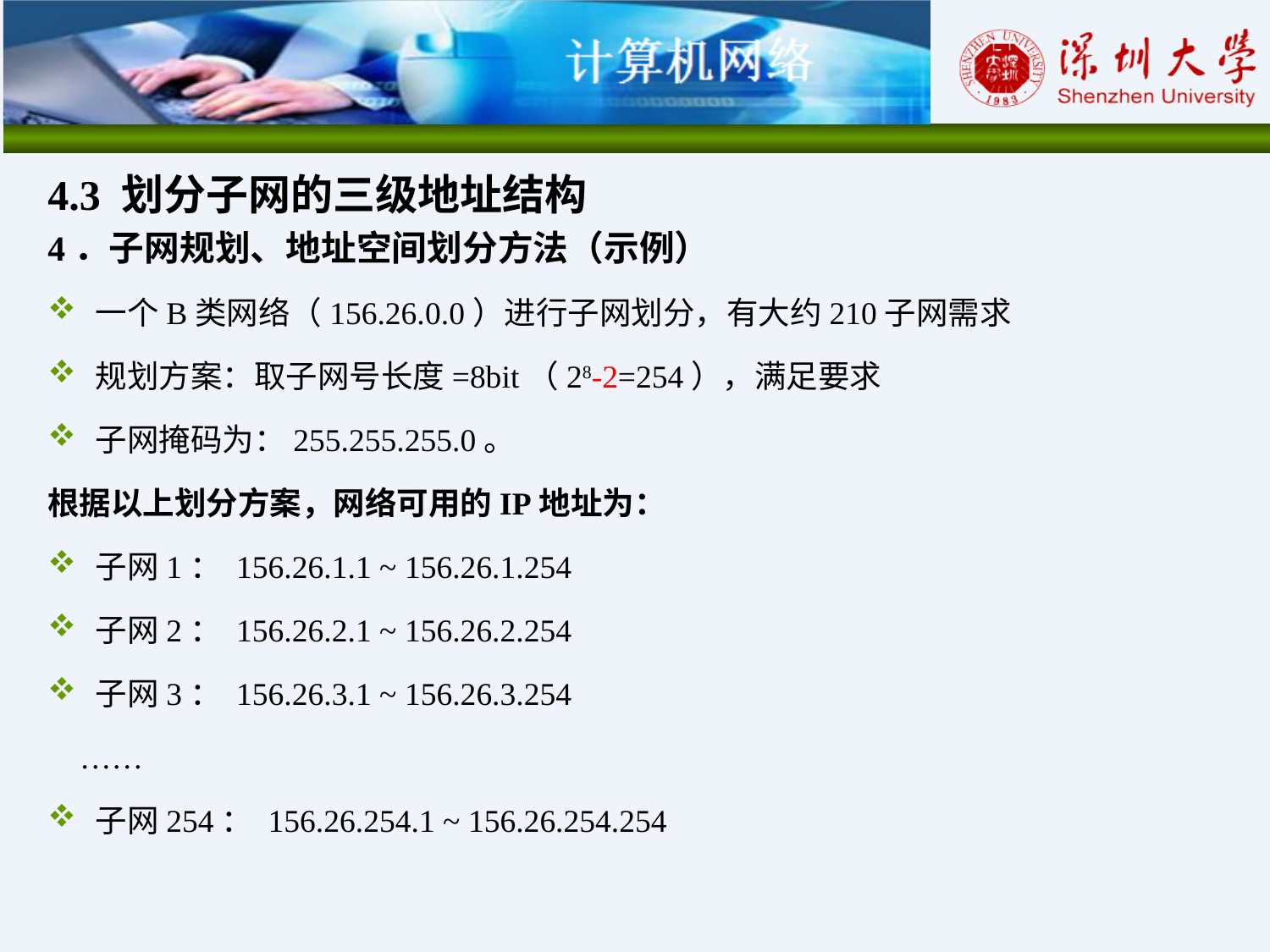

4.3 划分子网的三级地址结构
4．子网规划、地址空间划分方法（示例）
一个B类网络（156.26.0.0）进行子网划分，有大约210子网需求
规划方案：取子网号长度=8bit（28-2=254），满足要求
子网掩码为：255.255.255.0。
根据以上划分方案，网络可用的IP地址为：
子网1： 156.26.1.1 ~ 156.26.1.254
子网2： 156.26.2.1 ~ 156.26.2.254
子网3： 156.26.3.1 ~ 156.26.3.254
    ……
子网254： 156.26.254.1 ~ 156.26.254.254